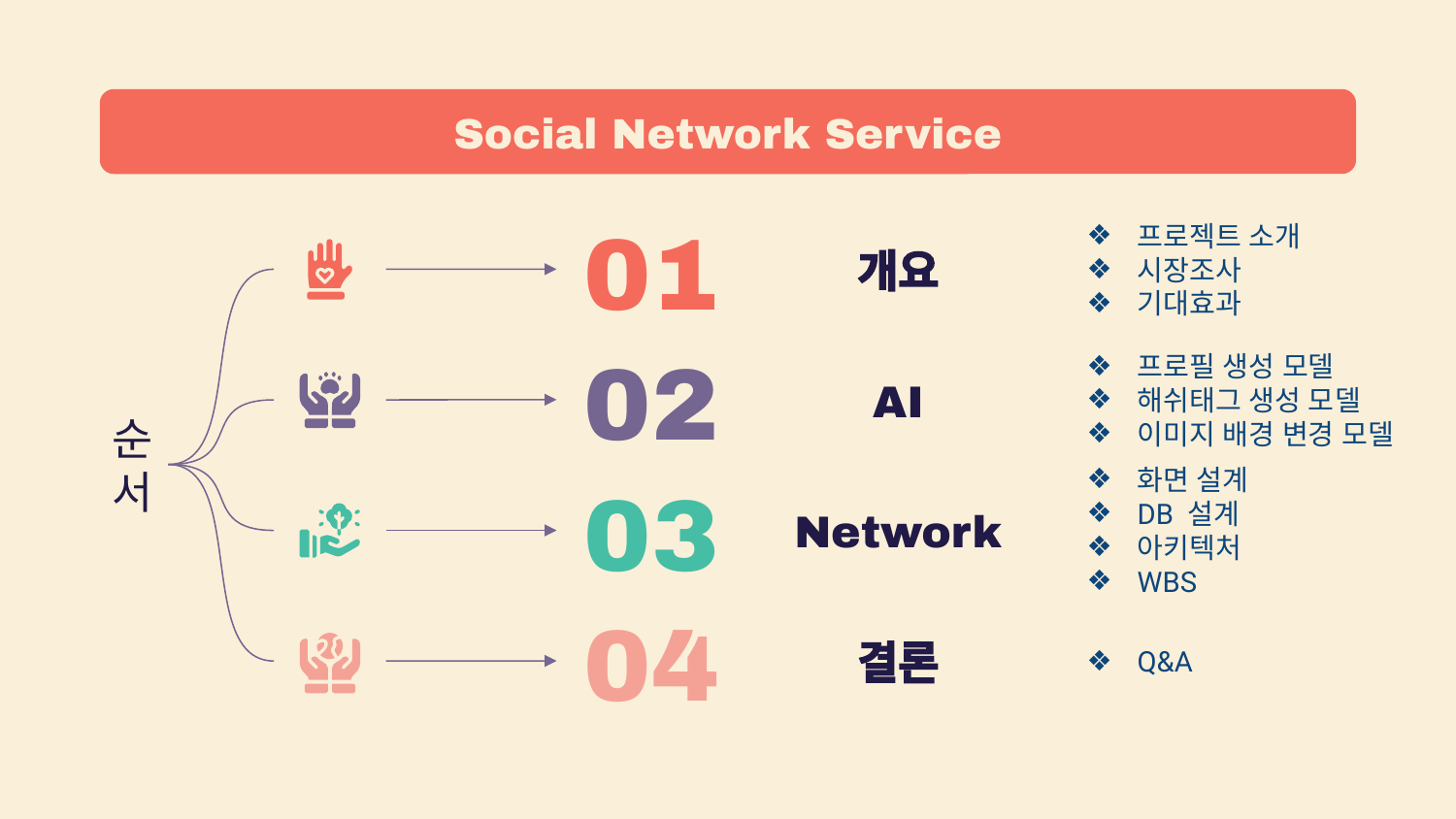

# Social Network Service

01
개요
프로젝트 소개
시장조사
기대효과

프로필 생성 모델
해쉬태그 생성 모델
이미지 배경 변경 모델
02
AI

순
서

화면 설계
DB 설계
아키텍처
WBS
03
Network

Q&A
04
결론